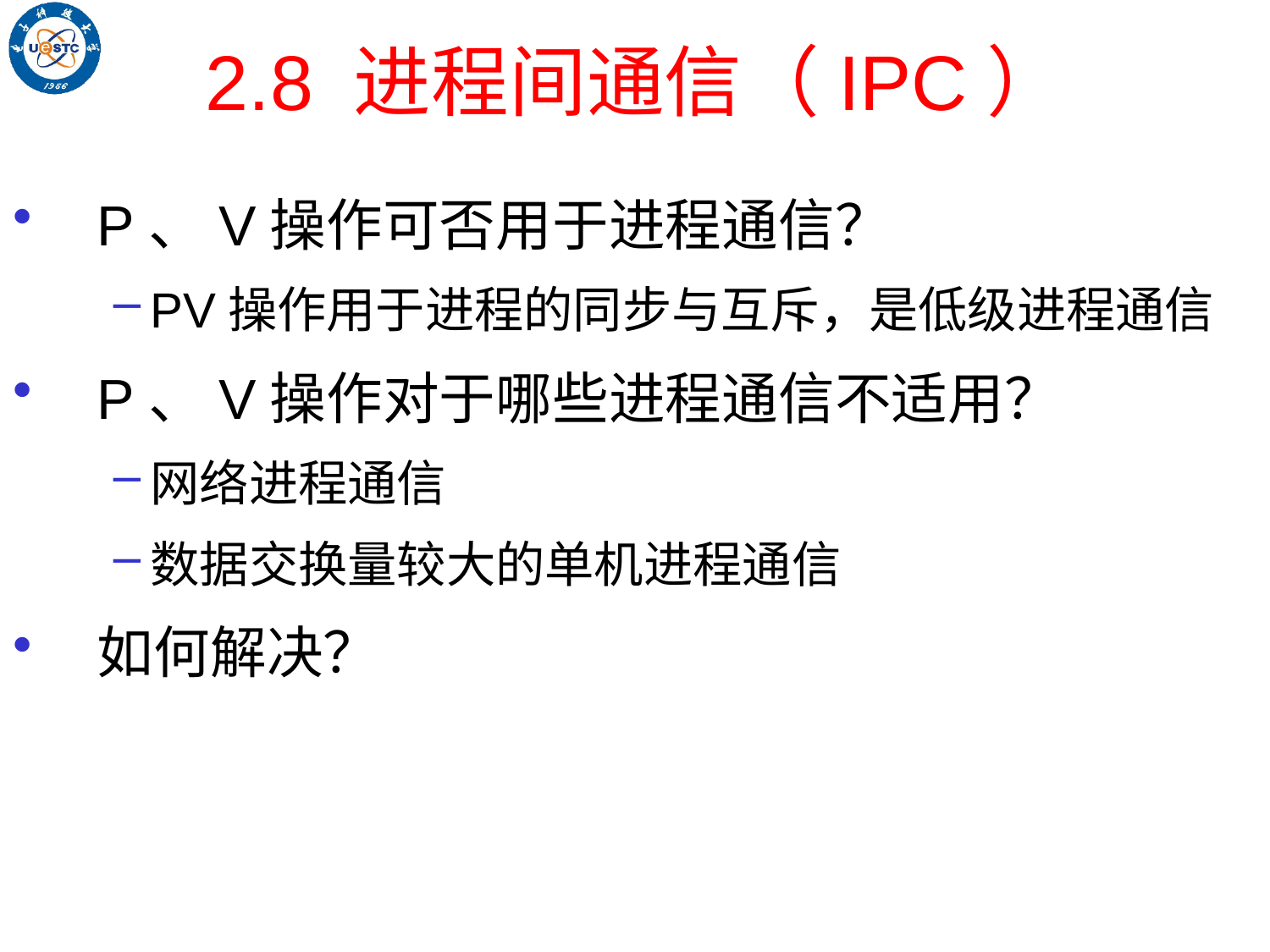

# 2.8 进程间通信（IPC）
P、V操作可否用于进程通信？
PV操作用于进程的同步与互斥，是低级进程通信
P、V操作对于哪些进程通信不适用？
网络进程通信
数据交换量较大的单机进程通信
如何解决？